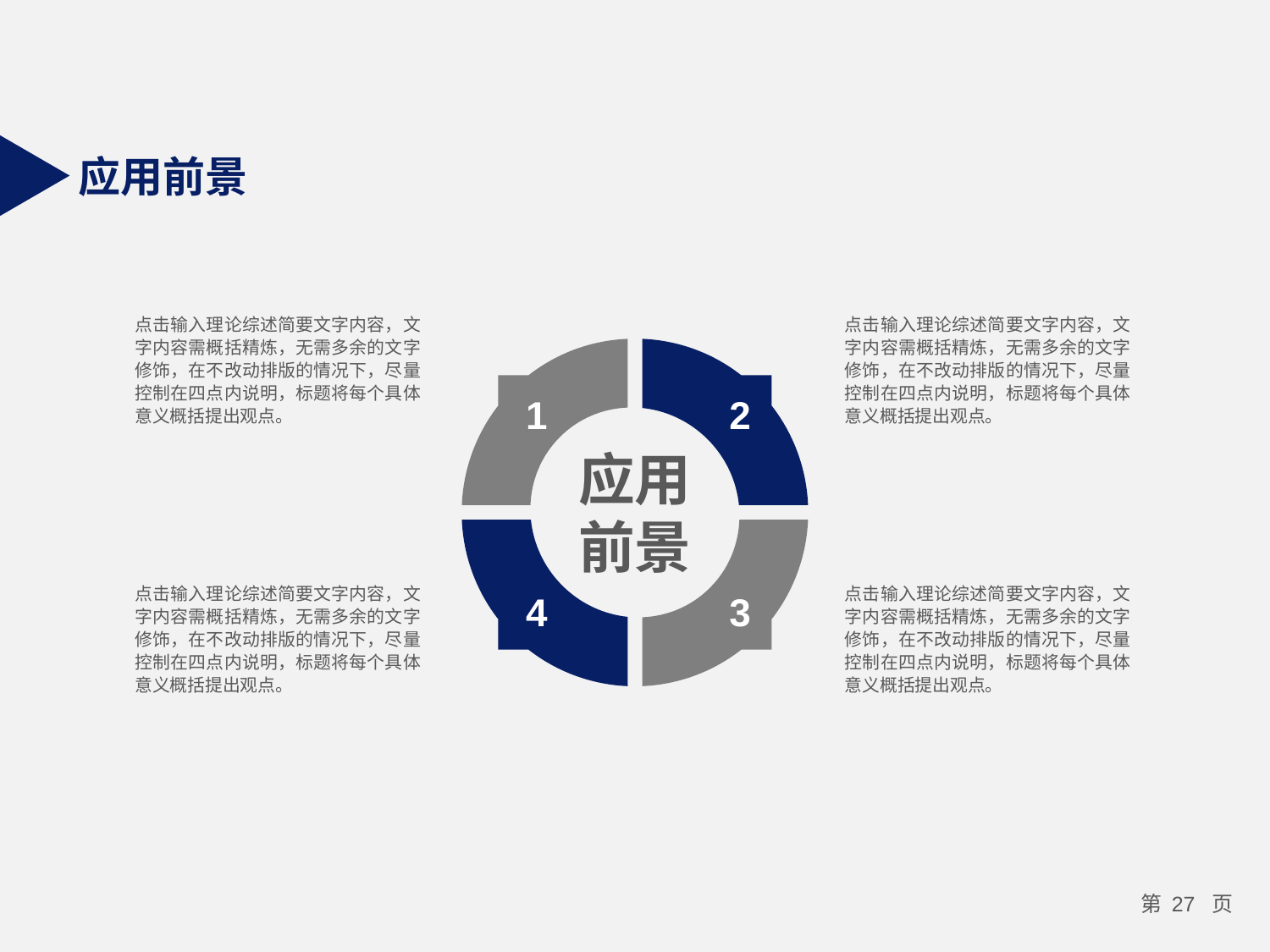

应用前景
点击输入理论综述简要文字内容，文字内容需概括精炼，无需多余的文字修饰，在不改动排版的情况下，尽量控制在四点内说明，标题将每个具体意义概括提出观点。
点击输入理论综述简要文字内容，文字内容需概括精炼，无需多余的文字修饰，在不改动排版的情况下，尽量控制在四点内说明，标题将每个具体意义概括提出观点。

1
2

4
3
应用前景
点击输入理论综述简要文字内容，文字内容需概括精炼，无需多余的文字修饰，在不改动排版的情况下，尽量控制在四点内说明，标题将每个具体意义概括提出观点。
点击输入理论综述简要文字内容，文字内容需概括精炼，无需多余的文字修饰，在不改动排版的情况下，尽量控制在四点内说明，标题将每个具体意义概括提出观点。